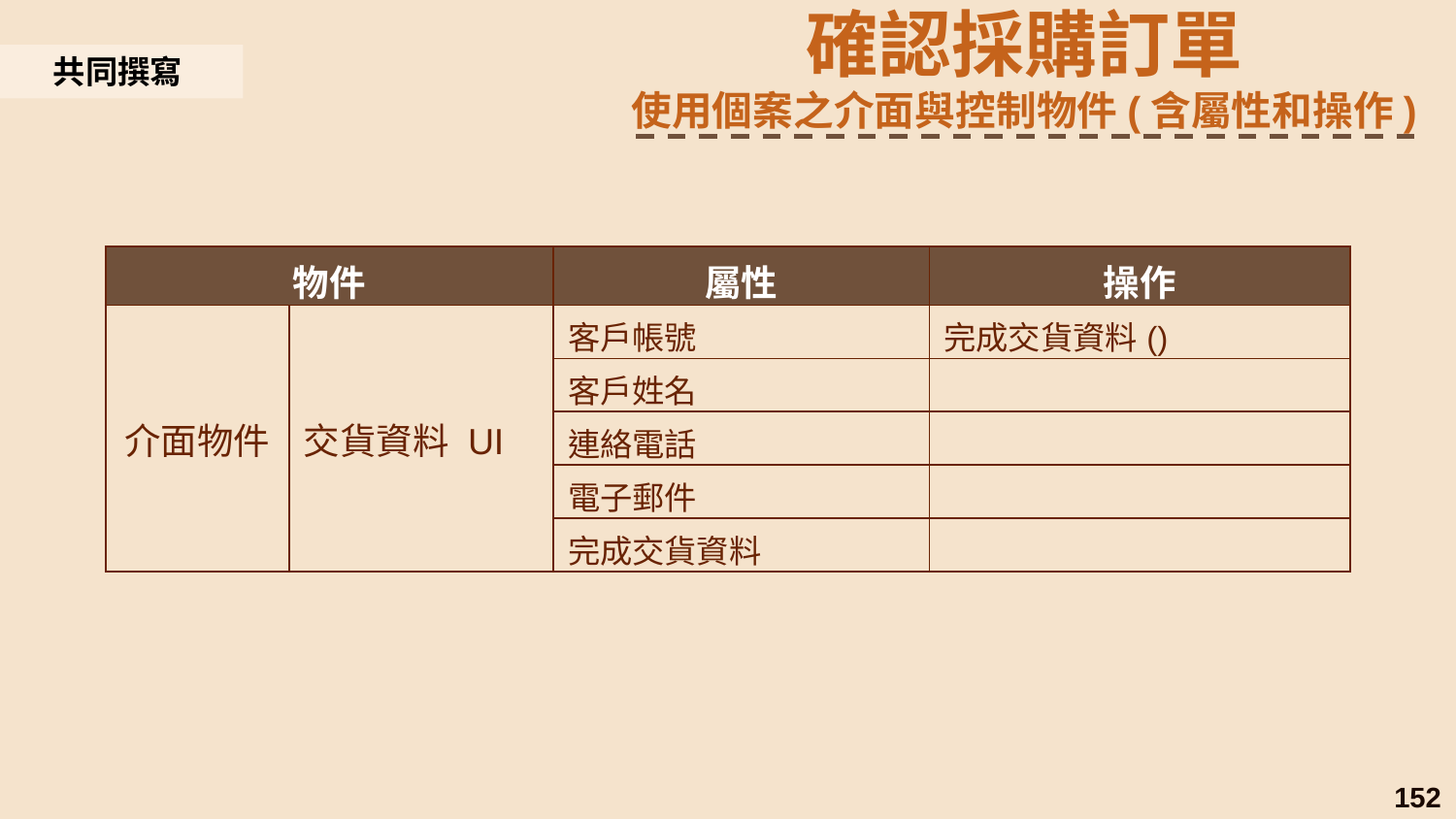

確認採購訂單
使用個案之介面與控制物件(含屬性和操作)

共同撰寫
| 物件 |  | 屬性 | 操作 |
| --- | --- | --- | --- |
| 介面物件 | 交貨資料 UI | 客戶帳號 | 完成交貨資料() |
|  |  | 客戶姓名 |  |
|  |  | 連絡電話 |  |
|  |  | 電子郵件 |  |
|  |  | 完成交貨資料 |  |
152